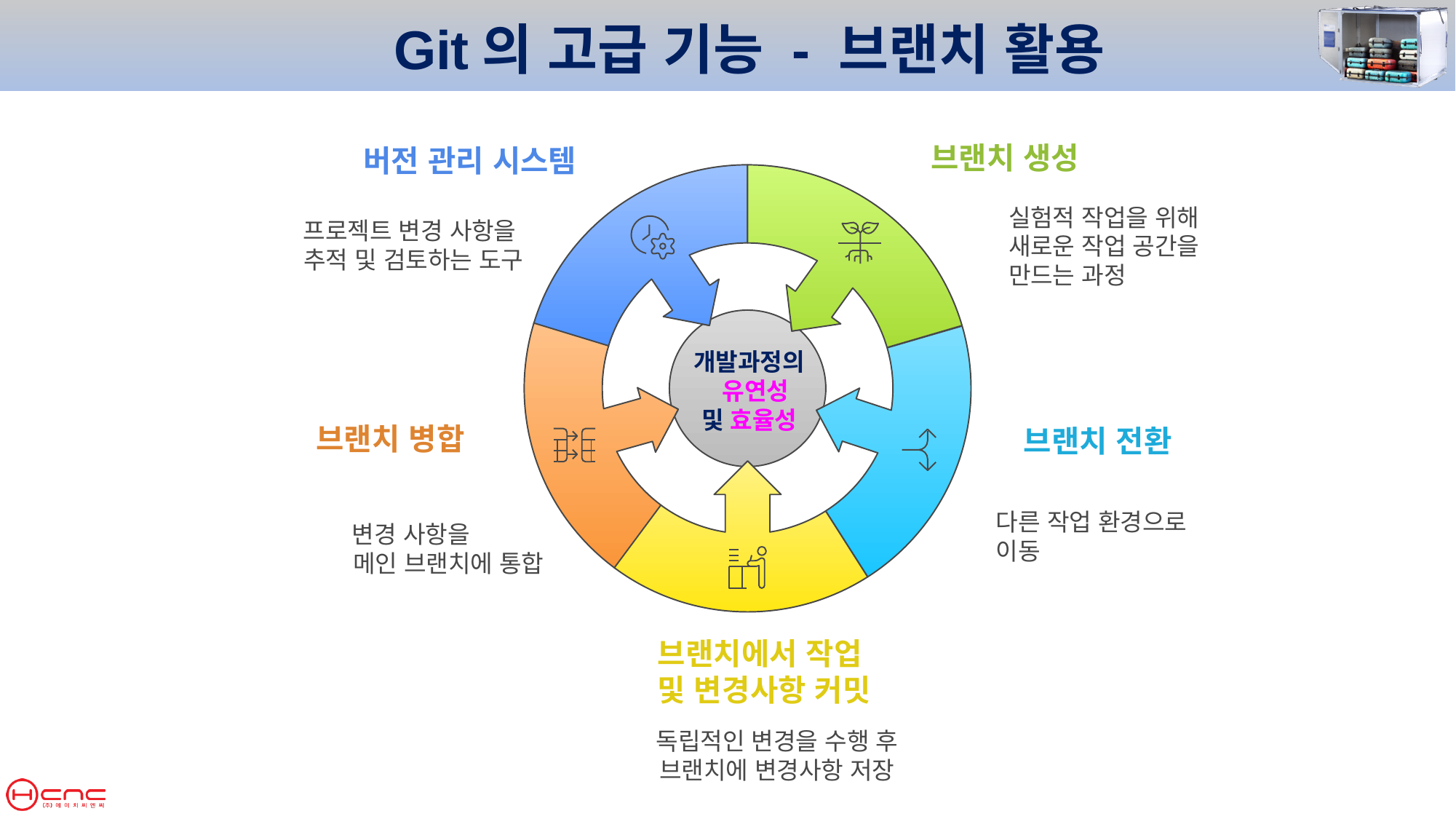

Git의 고급 기능 - 브랜치 활용
브랜치 생성
버전 관리 시스템

실험적 작업을 위해
새로운 작업 공간을 만드는 과정

프로젝트 변경 사항을
추적 및 검토하는 도구

개발과정의
 유연성
및 효율성
브랜치 병합
브랜치 전환

다른 작업 환경으로
이동
변경 사항을
 메인 브랜치에 통합

브랜치에서 작업
및 변경사항 커밋
독립적인 변경을 수행 후
브랜치에 변경사항 저장